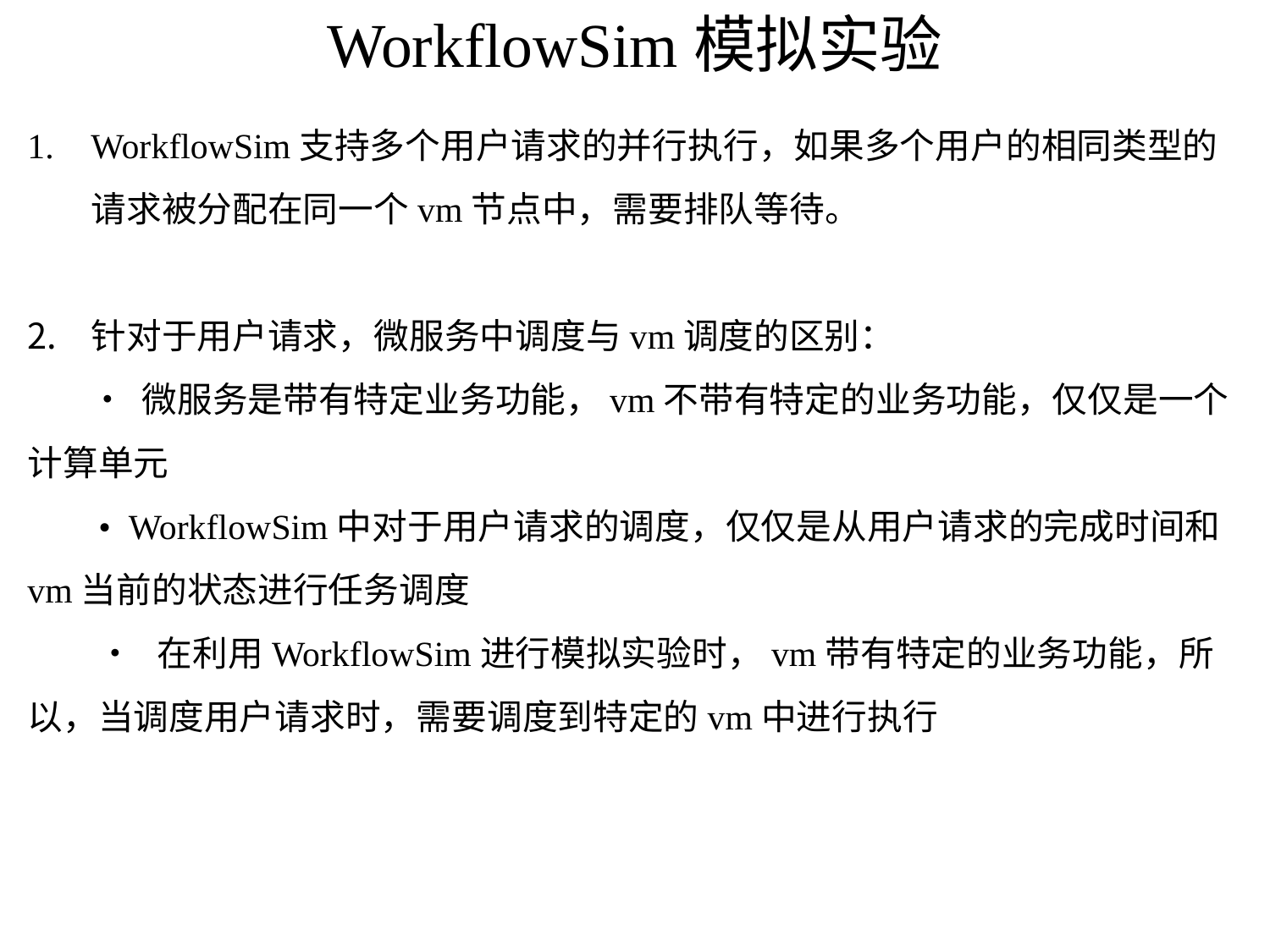

# WorkflowSim模拟实验
WorkflowSim支持多个用户请求的并行执行，如果多个用户的相同类型的请求被分配在同一个vm节点中，需要排队等待。

针对于用户请求，微服务中调度与vm调度的区别：
        • 微服务是带有特定业务功能，vm不带有特定的业务功能，仅仅是一个计算单元
        •  WorkflowSim中对于用户请求的调度，仅仅是从用户请求的完成时间和vm当前的状态进行任务调度
         •  在利用WorkflowSim进行模拟实验时，vm带有特定的业务功能，所以，当调度用户请求时，需要调度到特定的vm中进行执行